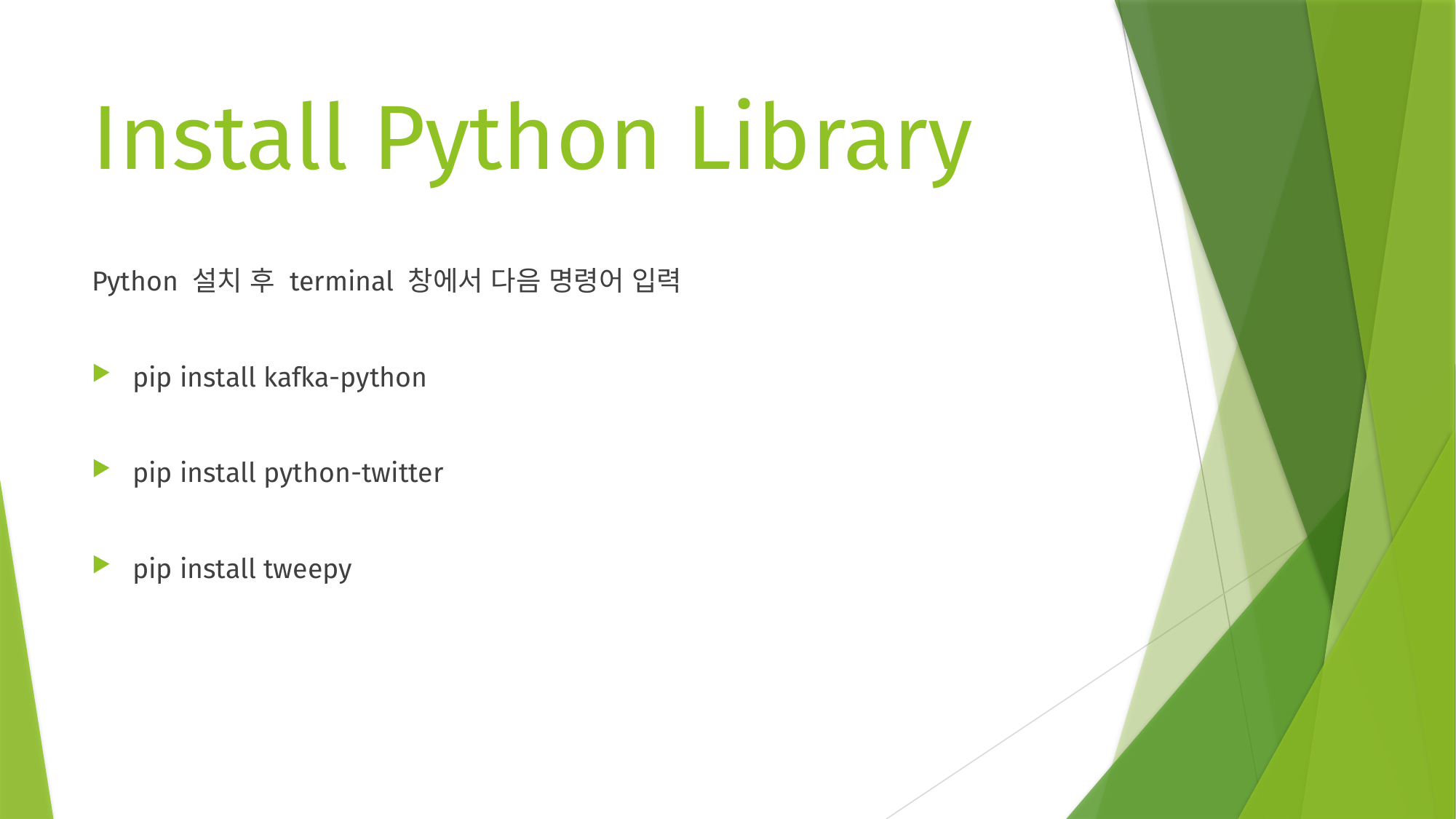

# Install Python Library
Python 설치 후 terminal 창에서 다음 명령어 입력

pip install kafka-python

pip install python-twitter

pip install tweepy